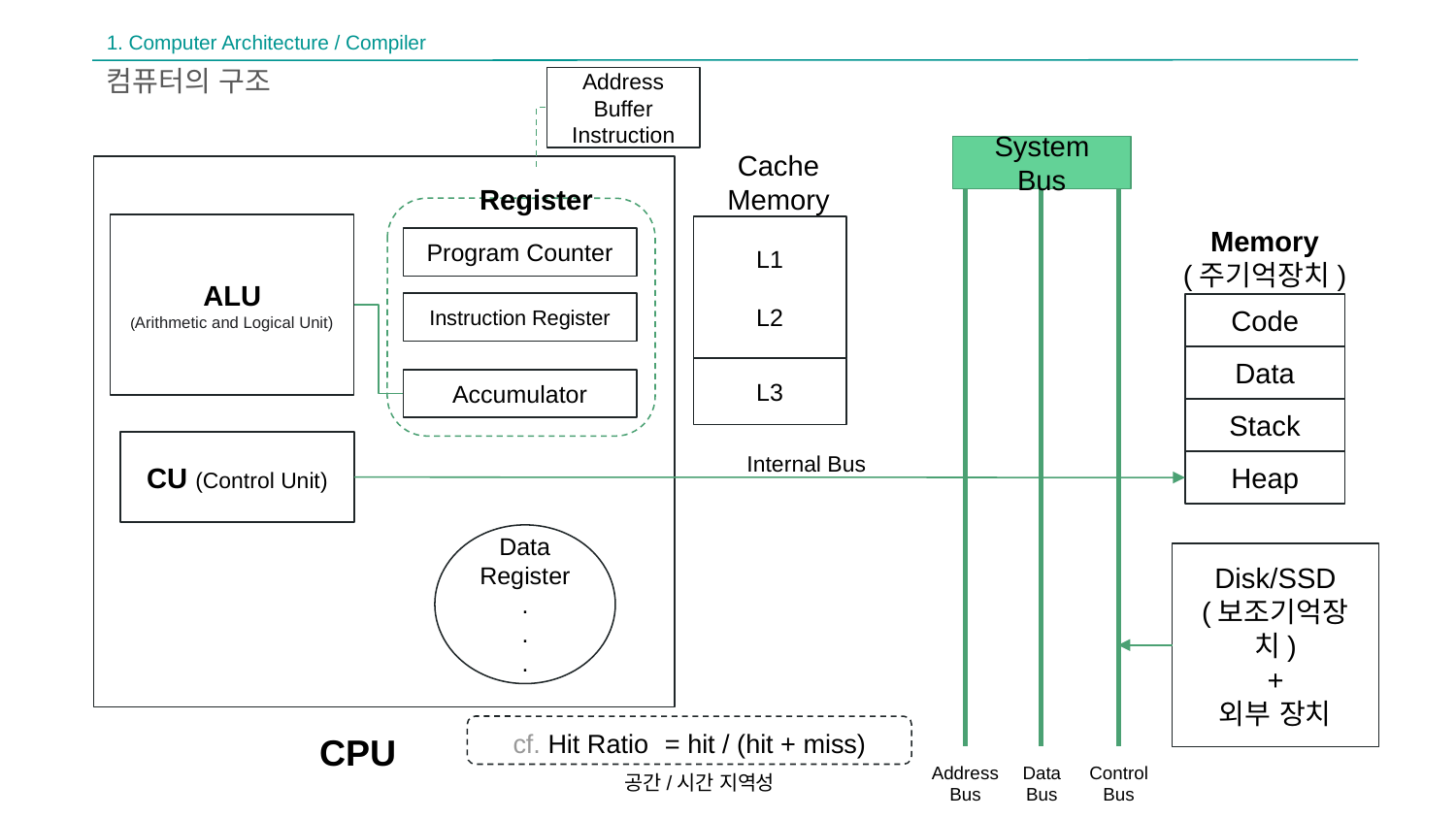

1. Computer Architecture / Compiler
컴퓨터의 구조
Address
Buffer
Instruction
Cache
Memory
System Bus

Register

Memory
(주기억장치)
ALU
(Arithmetic and Logical Unit)
L1

L2
Program Counter
Instruction Register
Code
Data
L3
Accumulator
Stack
CU (Control Unit)
Internal Bus
Heap
Data Register
.
.
.
Disk/SSD
(보조기억장치)
+
외부 장치
CPU
cf. Hit Ratio  = hit / (hit + miss)
Address
Bus
Data
Bus
Control
Bus
공간/시간 지역성